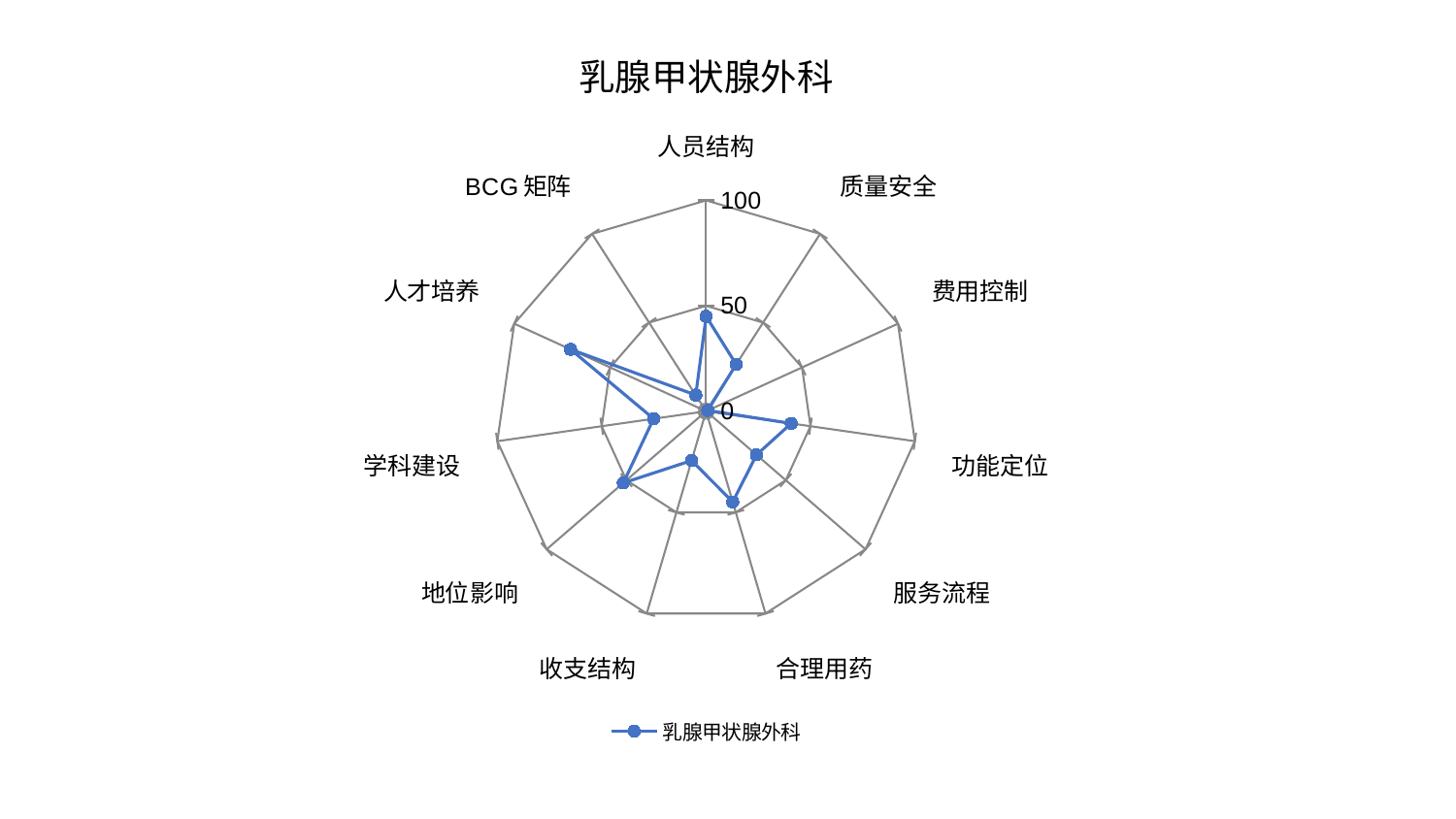

### Chart: 乳腺甲状腺外科

| Category | 乳腺甲状腺外科 |
|---|---|
| 人员结构 | 44.99999988750892 |
| 质量安全 | 26.392842113420095 |
| 费用控制 | 0.887994899298988 |
| 功能定位 | 40.79473754060914 |
| 服务流程 | 31.608980091117253 |
| 合理用药 | 44.851594652323215 |
| 收支结构 | 24.402769109339147 |
| 地位影响 | 51.9421841651314 |
| 学科建设 | 25.159003340473358 |
| 人才培养 | 70.67715390867072 |
| BCG矩阵 | 9.09492761187886 |
114